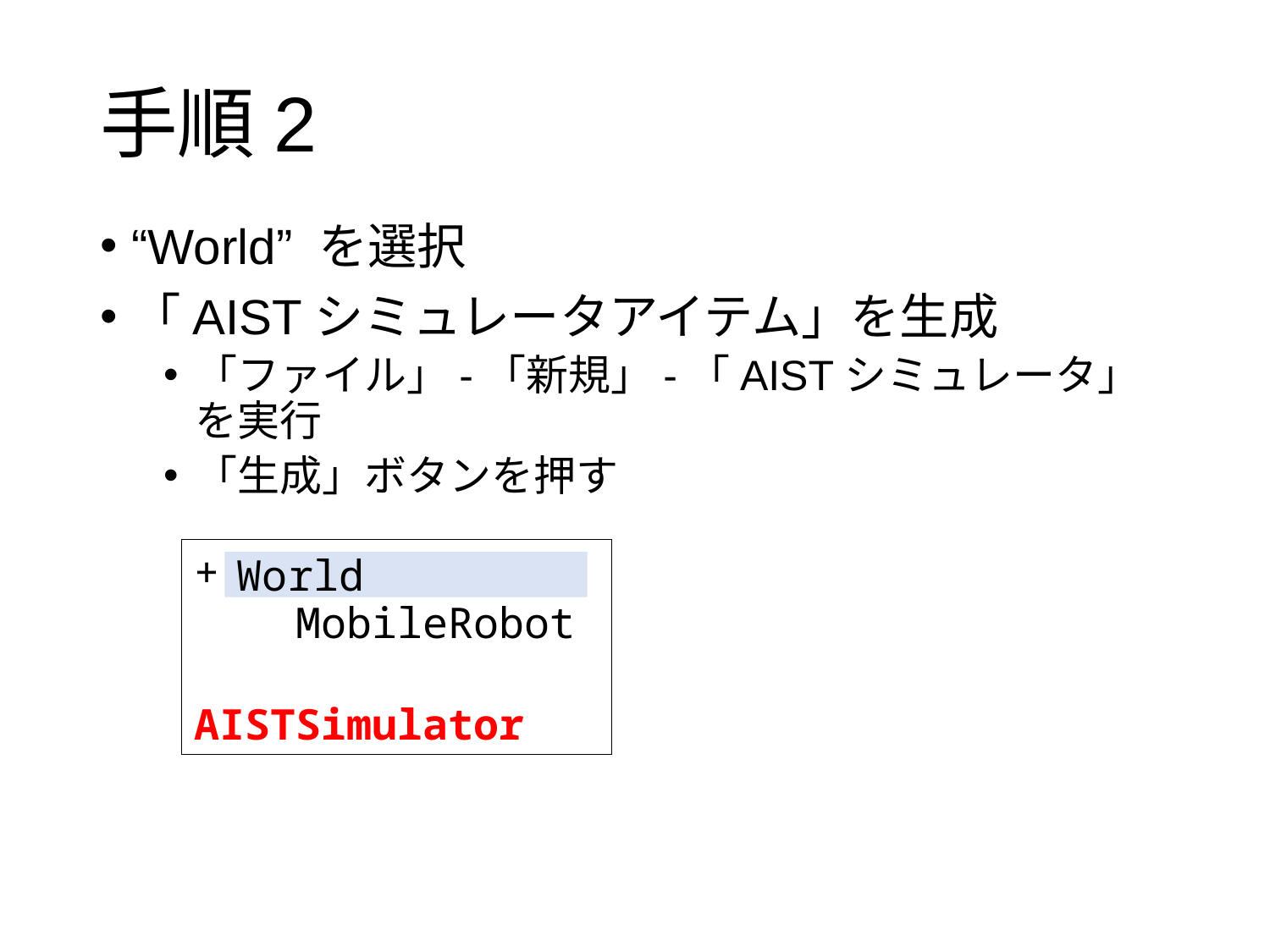

# 手順2
“World” を選択
「AISTシミュレータアイテム」を生成
「ファイル」-「新規」-「AISTシミュレータ」を実行
「生成」ボタンを押す

+
    MobileRobot
    AISTSimulator
World